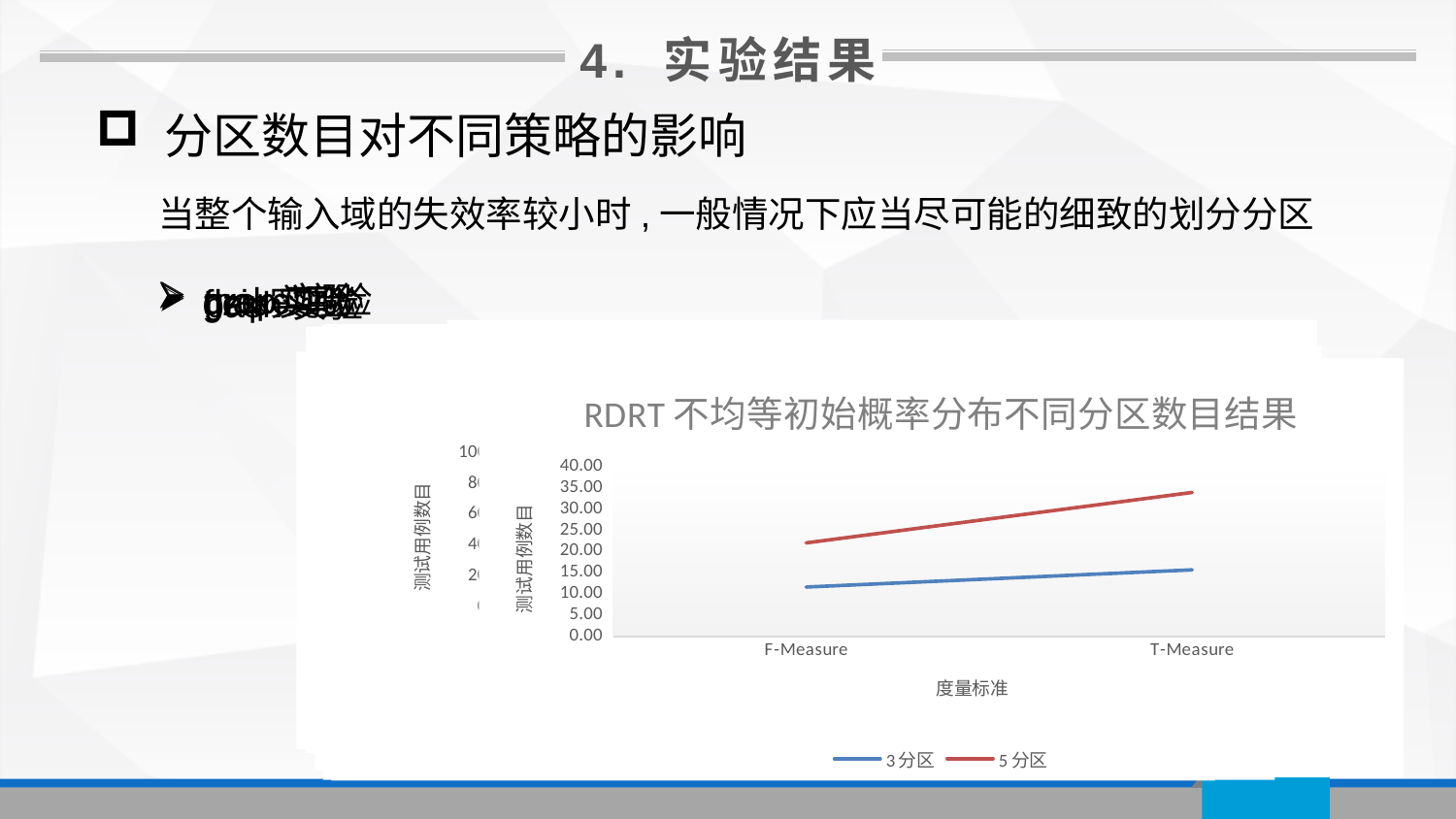

4. 实验结果

 分区数目对不同策略的影响
当整个输入域的失效率较小时,一般情况下应当尽可能的细致的划分分区
grep实验
make实验
gzip实验
flex实验
bash实验

### Chart: RPT不均等初始概率分布不同分区数目结果

| Category |  |  |
|---|---|---|
| F-Measure | 73.5 | 55.25 |
| NF-Measure | 71.9 | 87.35 |
| T-Measure | 1577.2 | 1514.05 |

### Chart: RDRT不均等初始概率分布不同分区数目结果

| Category |  |  |
|---|---|---|
| F-Measure | 4.25 | 2.95 |
| NF-Measure | 4.75 | 2.3 |
| T-Measure | 22.7 | 22.85 |

### Chart: RPT不均等初始概率分布不同分区数目结果

| Category |  |  |
|---|---|---|
| F-Measure | 41.8 | 35.5 |
| NF-Measure | 65.25 | 79.5 |
| T-Measure | 333.5 | 304.4 |

### Chart: DRT不均等初始概率分布不同分区数目结果

| Category |  |  |
|---|---|---|
| F-Measure | 4.15 | 4.45 |
| NF-Measure | 2.85 | 5.25 |
| T-Measure | 26.55 | 22.3 |

### Chart: DRT不均等初始概率分布不同分区数目结果

| Category |  |  |
|---|---|---|
| F-Measure | 25.05 | 51.55 |
| T-Measure | 38.8 | 79.7 |

### Chart: MDRT不均等初始概率分布不同分区数目结果

| Category |  |  |
|---|---|---|
| F-Measure | 6.75 | 3.4 |
| NF-Measure | 4.75 | 4.15 |
| T-Measure | 24.0 | 19.65 |

### Chart: MDRT不均等初始概率分布不同分区数目结果

| Category |  |  |
|---|---|---|
| F-Measure | 58.2 | 33.2 |
| NF-Measure | 59.65 | 56.35 |
| T-Measure | 1472.6 | 1380.65 |

### Chart: RDRT不均等初始概率分布不同分区数目结果

| Category |  |  |
|---|---|---|
| F-Measure | 54.85 | 36.3 |
| NF-Measure | 84.95 | 54.95 |
| T-Measure | 1847.55 | 1969.4 |

### Chart: RPT不均等初始概率分布不同分区数目结果

| Category |  |  |
|---|---|---|
| F-Measure | 109.9 | 303.0 |
| T-Measure | 111.15 | 262.35 |

### Chart: RPT不均等初始概率分布不同分区数目结果

| Category |  |  |
|---|---|---|
| F-Measure | 94.05 | 99.8 |
| NF-Measure | 176.2 | 186.5 |
| T-Measure | 1461.9 | 1747.2 |

### Chart: DRT不均等初始概率分布不同分区数目结果

| Category |  |  |
|---|---|---|
| F-Measure | 42.25 | 16.5 |
| NF-Measure | 90.4 | 34.0 |
| T-Measure | 408.3 | 124.25 |

### Chart: MDRT不均等初始概率分布不同分区数目结果

| Category |  |  |
|---|---|---|
| F-Measure | 18.3 | 37.8 |
| T-Measure | 40.35 | 93.95 |

### Chart: DRT不均等初始概率分布不同分区数目结果

| Category |  |  |
|---|---|---|
| F-Measure | 58.2 | 32.25 |
| NF-Measure | 54.7 | 68.25 |
| T-Measure | 2132.8 | 2137.05 |

### Chart: RDRT不均等初始概率分布不同分区数目结果

| Category |  |  |
|---|---|---|
| F-Measure | 36.3 | 26.6 |
| NF-Measure | 107.6 | 23.2 |
| T-Measure | 332.45 | 89.6 |

### Chart: RDRT不均等初始概率分布不同分区数目结果

| Category |  |  |
|---|---|---|
| F-Measure | 58.85 | 75.45 |
| NF-Measure | 82.8 | 104.1 |
| T-Measure | 1412.8 | 1343.0 |

### Chart: RPT不均等初始概率分布不同分区数目结果

| Category |  |  |
|---|---|---|
| F-Measure | 3.09 | 3.82 |
| NF-Measure | 6.94 | 5.95 |
| T-Measure | 20.31 | 14.44 |

### Chart: MDRT不均等初始概率分布不同分区数目结果

| Category |  |  |
|---|---|---|
| F-Measure | 36.25 | 24.35 |
| NF-Measure | 144.1 | 28.45 |
| T-Measure | 360.55 | 117.2 |

### Chart: RDRT不均等初始概率分布不同分区数目结果

| Category |  |  |
|---|---|---|
| F-Measure | 11.6 | 22.0 |
| T-Measure | 15.65 | 33.9 |

### Chart: MDRT不均等初始概率分布不同分区数目结果

| Category |  |  |
|---|---|---|
| F-Measure | 79.4 | 91.7 |
| NF-Measure | 105.65 | 102.95 |
| T-Measure | 1403.4 | 1284.6 |

### Chart: DRT不均等初始概率分布不同分区数目结果

| Category |  |  |
|---|---|---|
| F-Measure | 59.1 | 119.9 |
| NF-Measure | 70.9 | 82.4 |
| T-Measure | 1792.3 | 1744.45 |